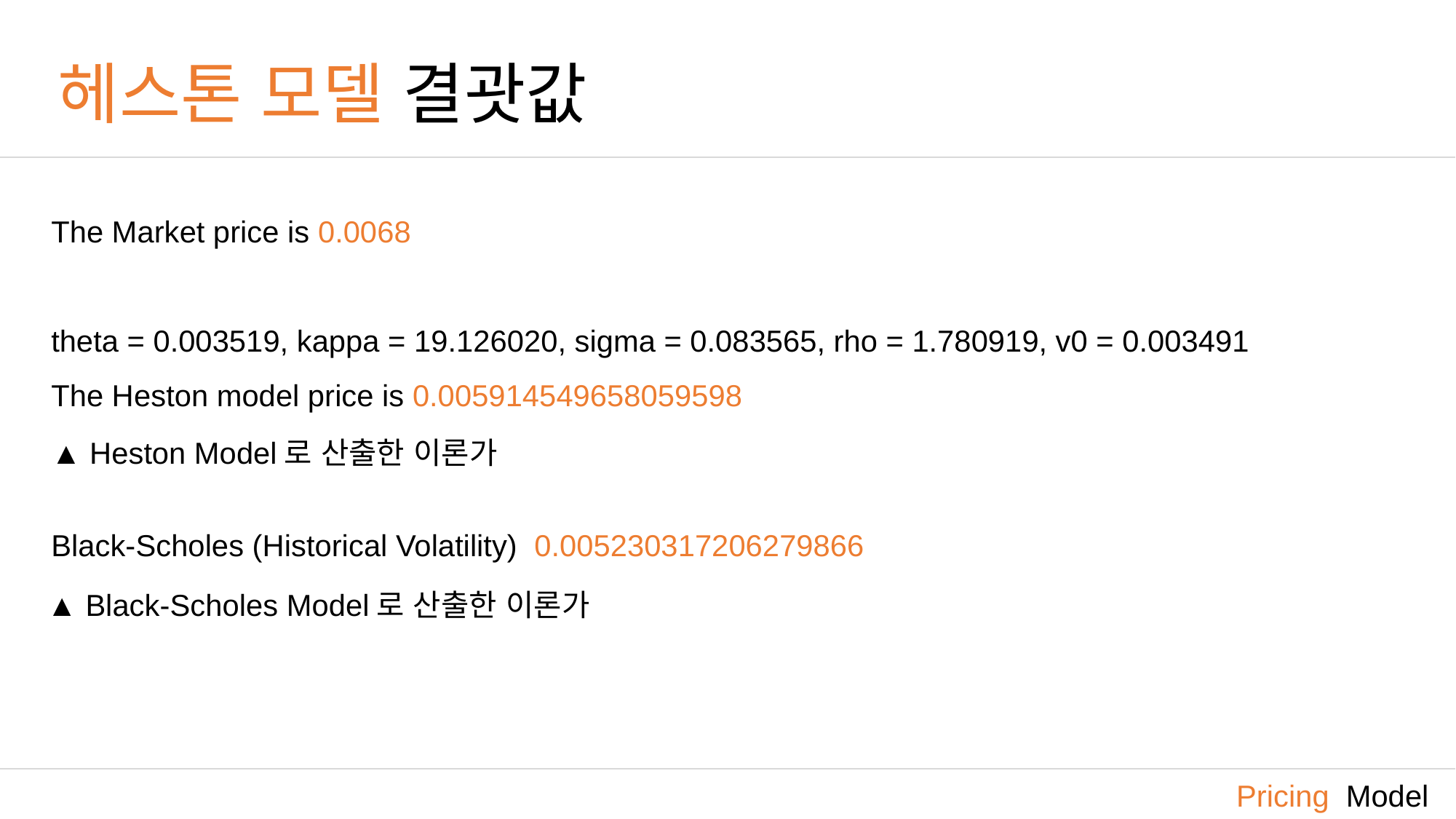

헤스톤 모델 결괏값
The Market price is 0.0068

theta = 0.003519, kappa = 19.126020, sigma = 0.083565, rho = 1.780919, v0 = 0.003491
The Heston model price is 0.005914549658059598
▲ Heston Model로 산출한 이론가
Black-Scholes (Historical Volatility)  0.005230317206279866
▲ Black-Scholes Model로 산출한 이론가
Pricing  Model